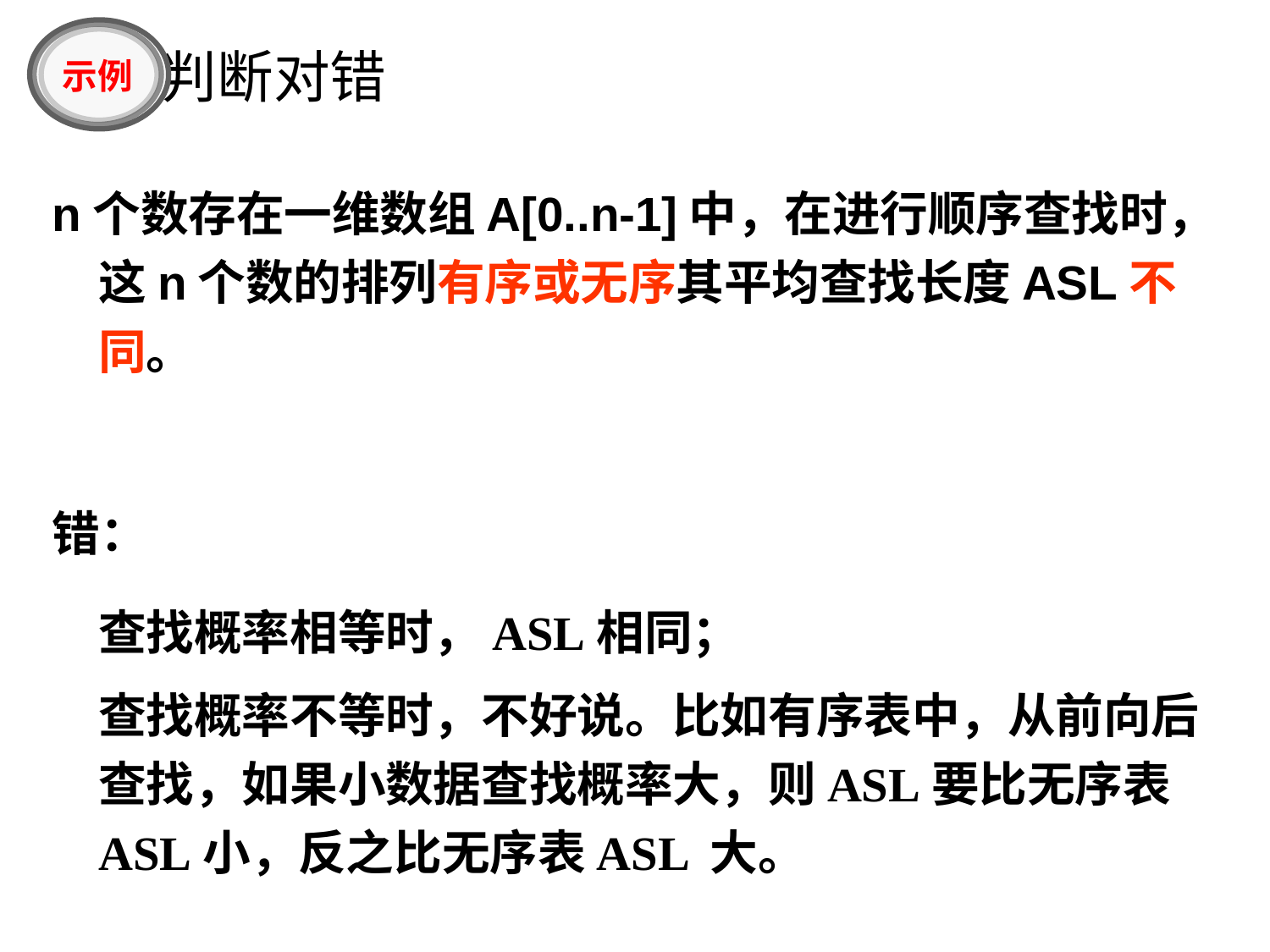

示例
# ：判断对错
n个数存在一维数组A[0..n-1]中，在进行顺序查找时，这n个数的排列有序或无序其平均查找长度ASL不同。

错：
		查找概率相等时，ASL相同；
		查找概率不等时，不好说。比如有序表中，从前向后查找，如果小数据查找概率大，则ASL要比无序表ASL小，反之比无序表ASL 大。